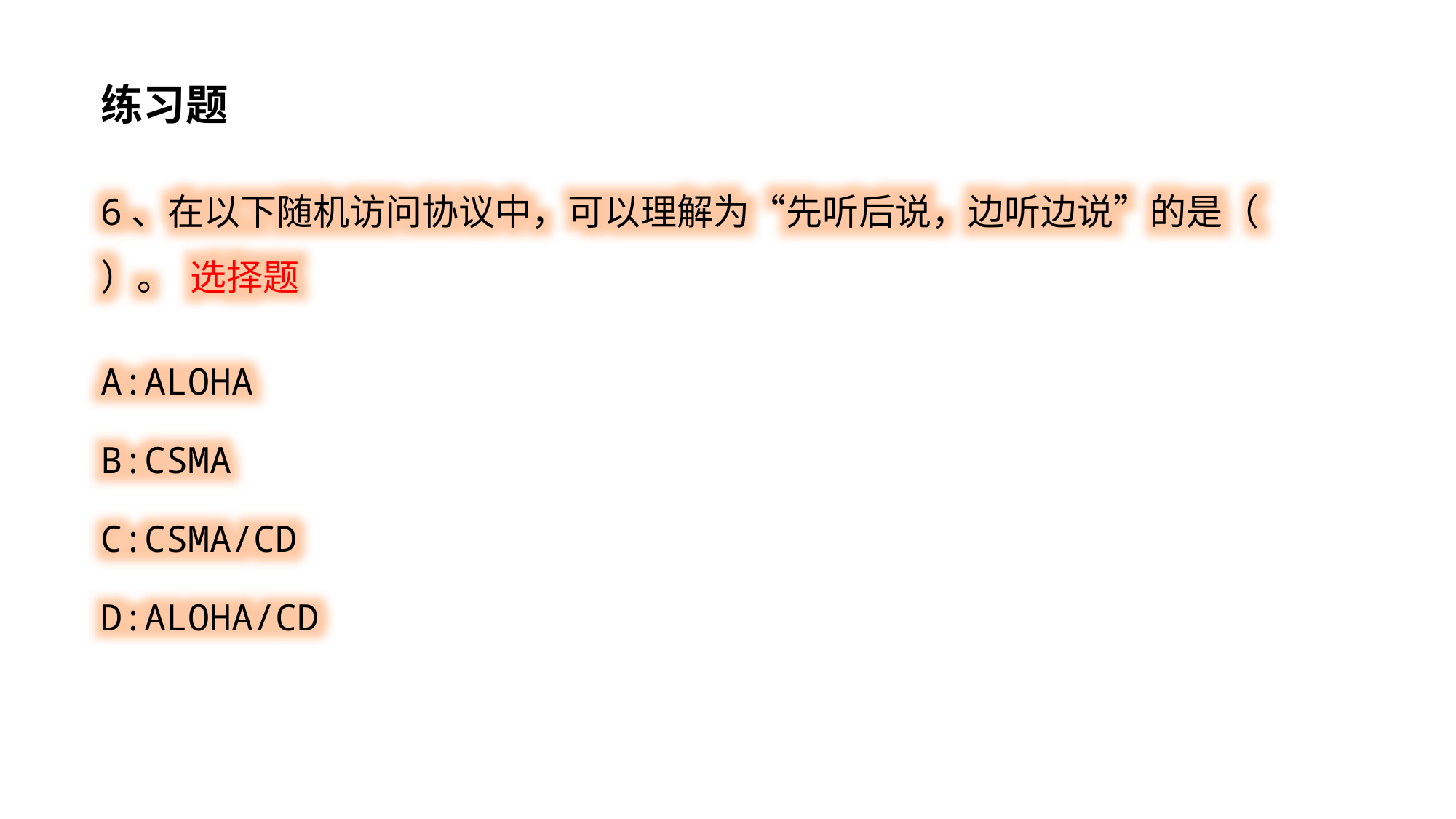

练习题
6、在以下随机访问协议中，可以理解为“先听后说，边听边说”的是（        ）。  选择题

A:ALOHA

B:CSMA

C:CSMA/CD

D:ALOHA/CD